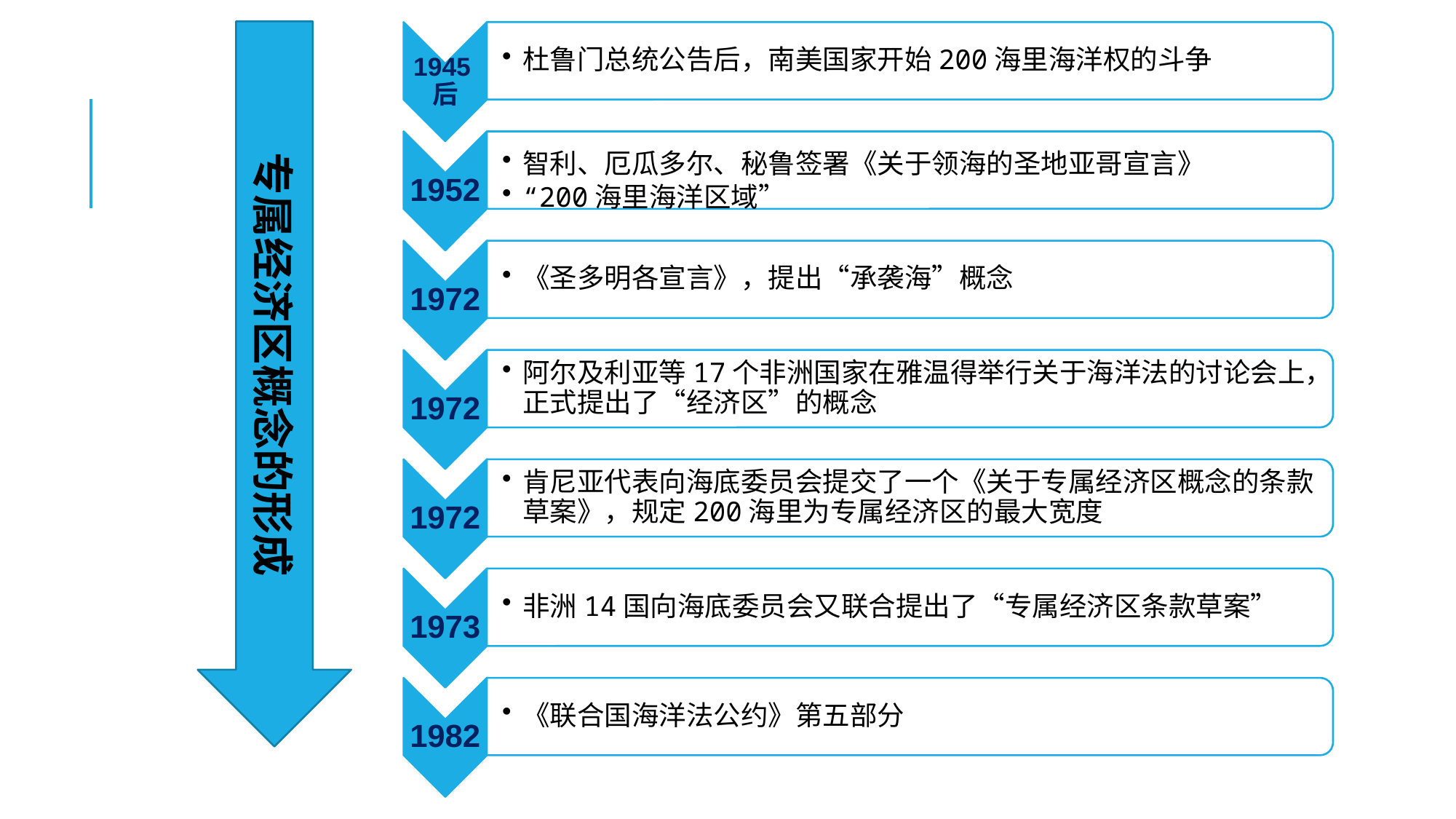

专属经济区概念的形成
1945后
杜鲁门总统公告后，南美国家开始200海里海洋权的斗争
1952

智利、厄瓜多尔、秘鲁签署《关于领海的圣地亚哥宣言》
“200海里海洋区域”
1972
《圣多明各宣言》，提出“承袭海”概念
1972
阿尔及利亚等17个非洲国家在雅温得举行关于海洋法的讨论会上，正式提出了“经济区”的概念
1972
肯尼亚代表向海底委员会提交了一个《关于专属经济区概念的条款草案》，规定200海里为专属经济区的最大宽度
1973
非洲14国向海底委员会又联合提出了“专属经济区条款草案”
1982
《联合国海洋法公约》第五部分